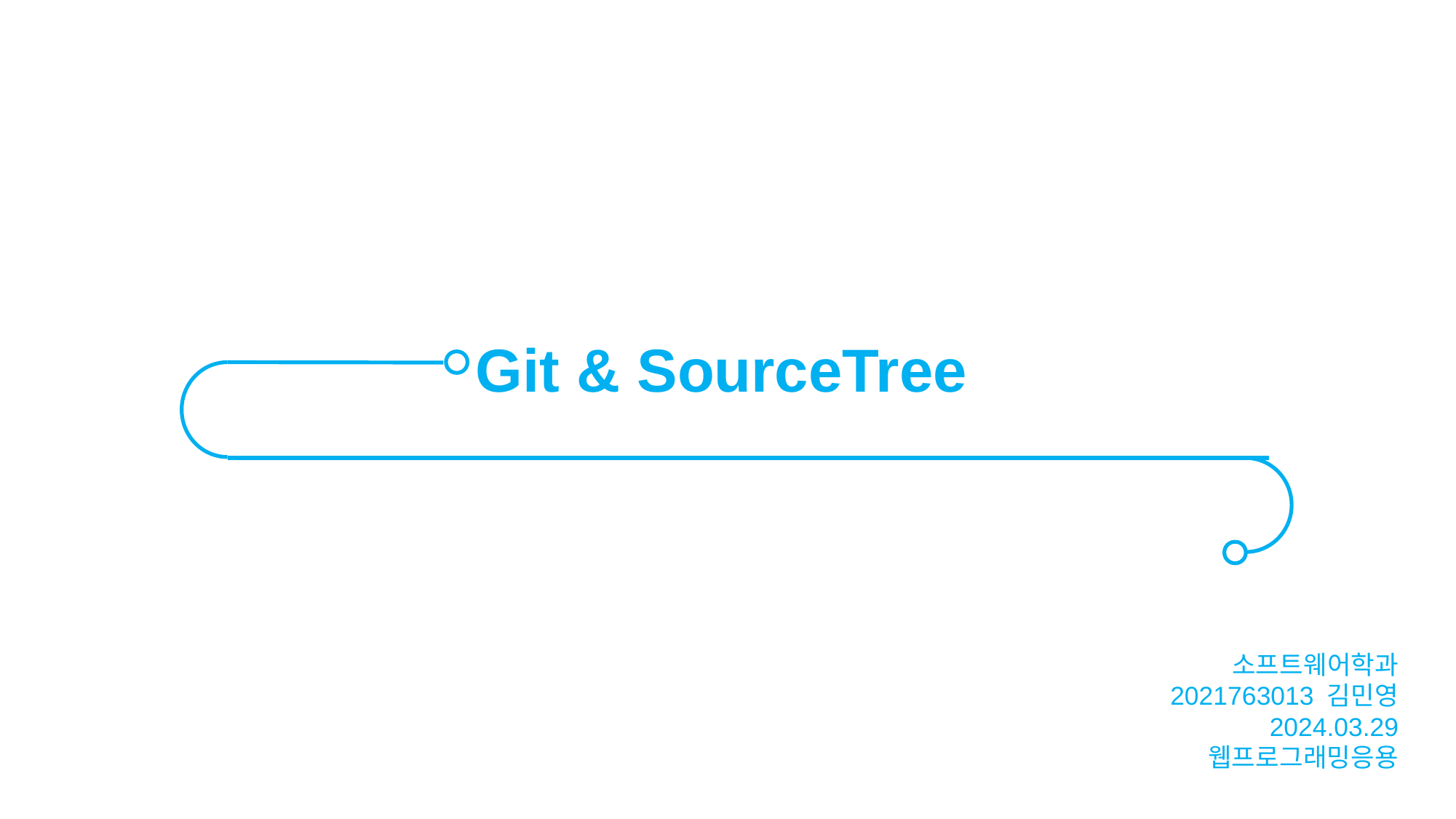

Git & SourceTree

소프트웨어학과
2021763013 김민영
2024.03.29
웹프로그래밍응용